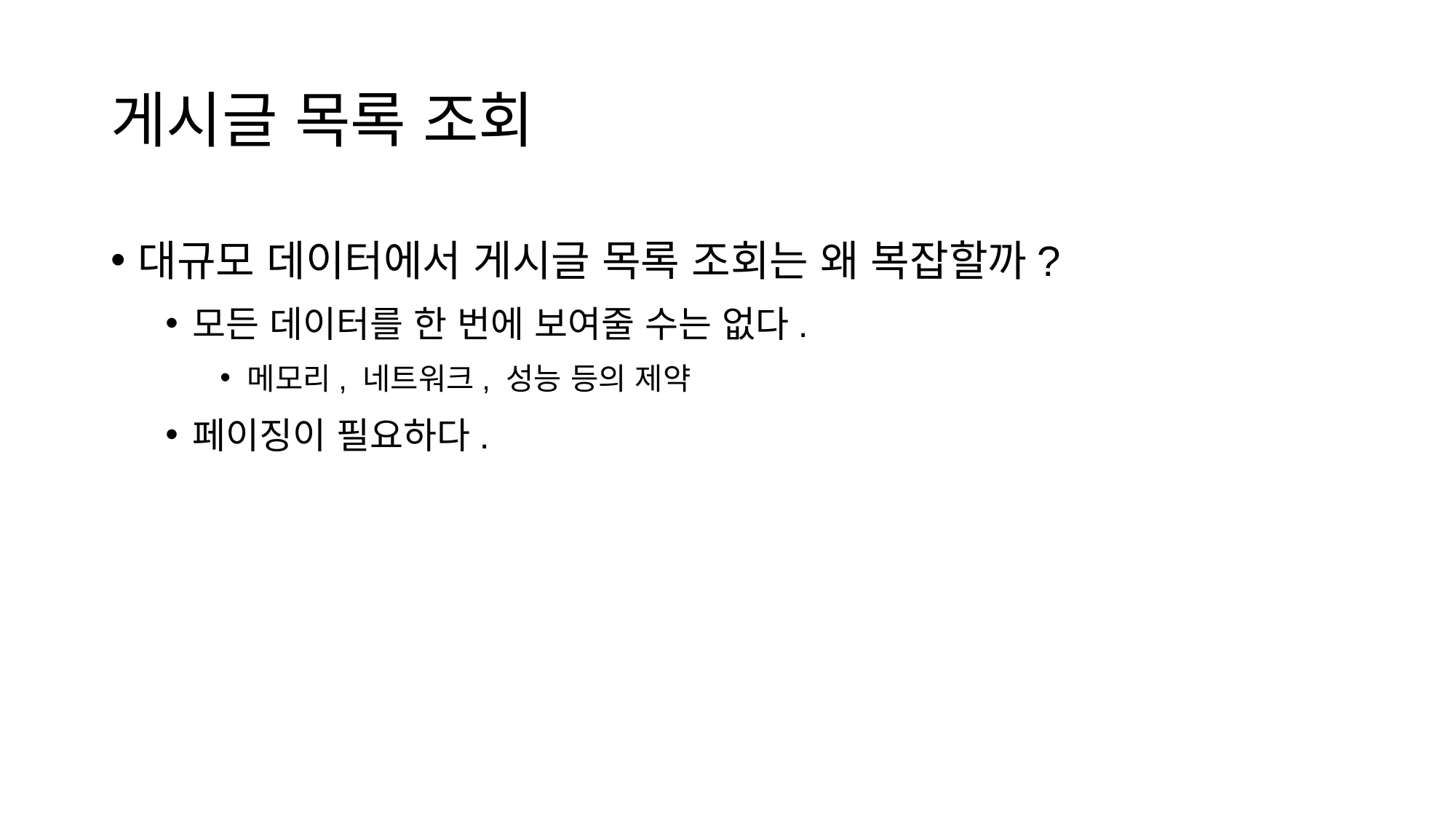

# 게시글 목록 조회
대규모 데이터에서 게시글 목록 조회는 왜 복잡할까?
모든 데이터를 한 번에 보여줄 수는 없다.
메모리, 네트워크, 성능 등의 제약
페이징이 필요하다.